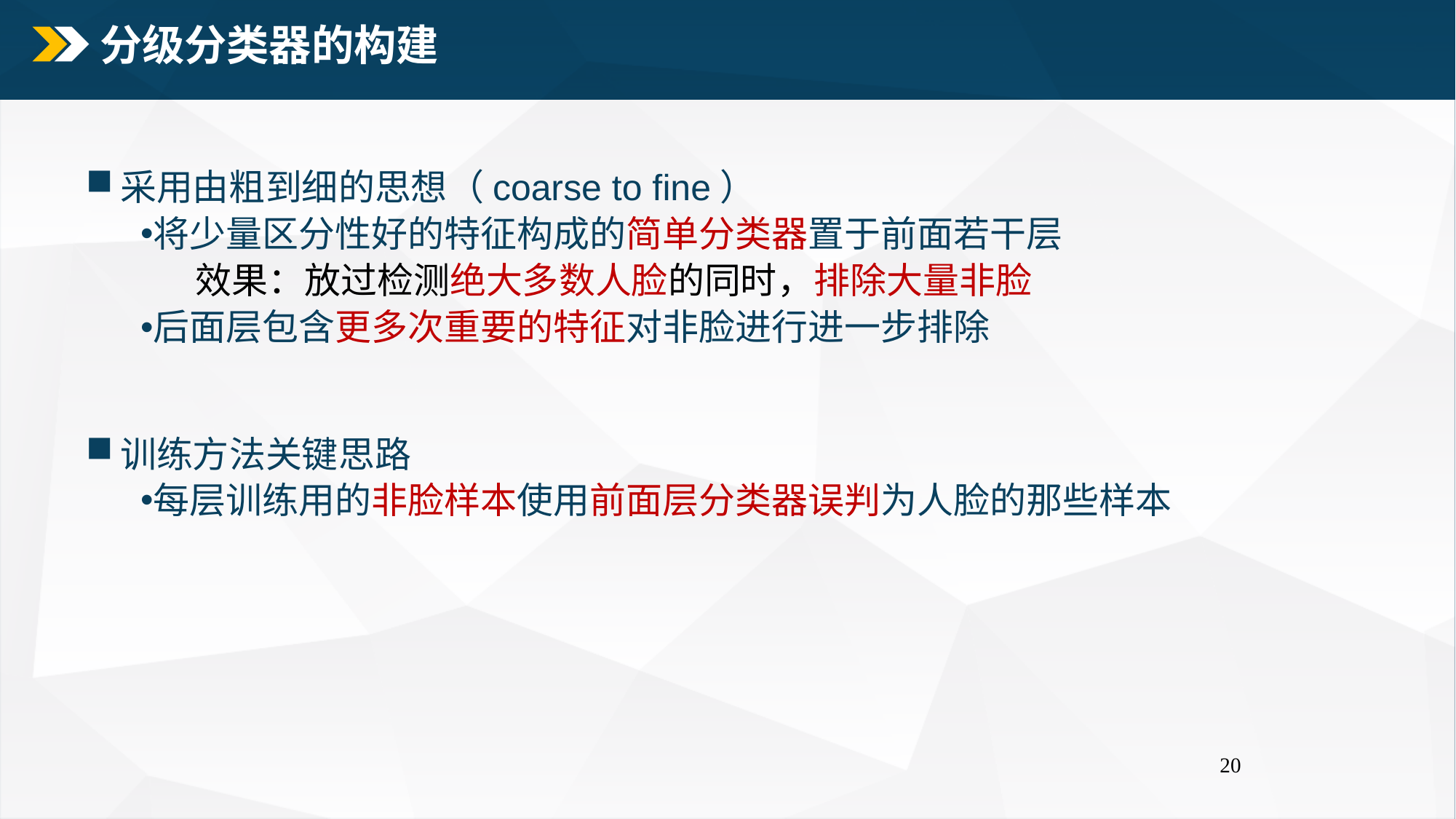

# 分级分类器的构建
采用由粗到细的思想（coarse to fine）
将少量区分性好的特征构成的简单分类器置于前面若干层
效果：放过检测绝大多数人脸的同时，排除大量非脸
后面层包含更多次重要的特征对非脸进行进一步排除

训练方法关键思路
每层训练用的非脸样本使用前面层分类器误判为人脸的那些样本
20